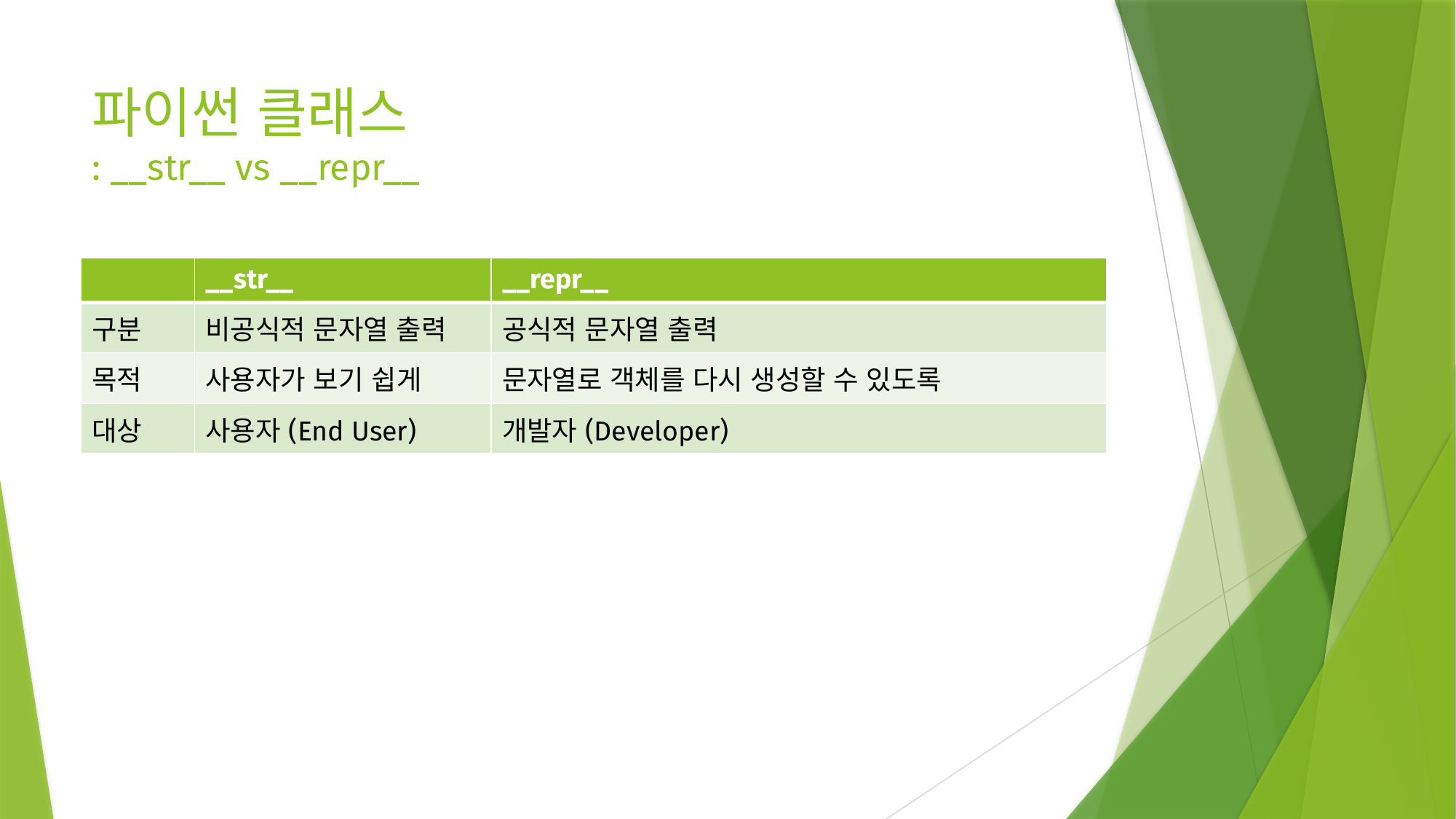

# 파이썬 클래스 : __str__ vs __repr__

|  | \_\_str\_\_ | \_\_repr\_\_ |
| --- | --- | --- |
| 구분 | 비공식적 문자열 출력 | 공식적 문자열 출력 |
| 목적 | 사용자가 보기 쉽게 | 문자열로 객체를 다시 생성할 수 있도록 |
| 대상 | 사용자(End User) | 개발자(Developer) |